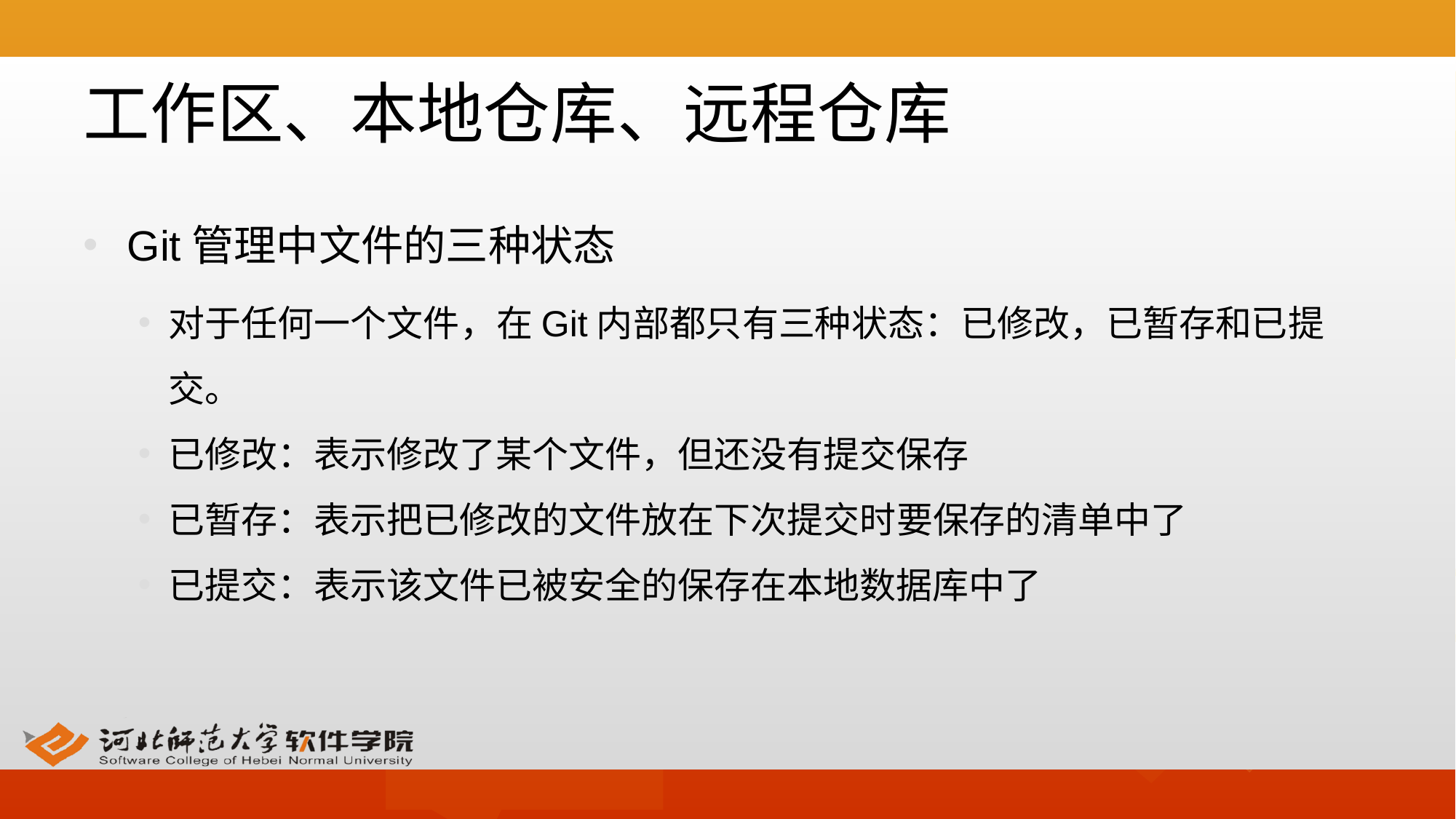

# 工作区、本地仓库、远程仓库
 Git管理中文件的三种状态
对于任何一个文件，在Git内部都只有三种状态：已修改，已暂存和已提交。
已修改：表示修改了某个文件，但还没有提交保存
已暂存：表示把已修改的文件放在下次提交时要保存的清单中了
已提交：表示该文件已被安全的保存在本地数据库中了